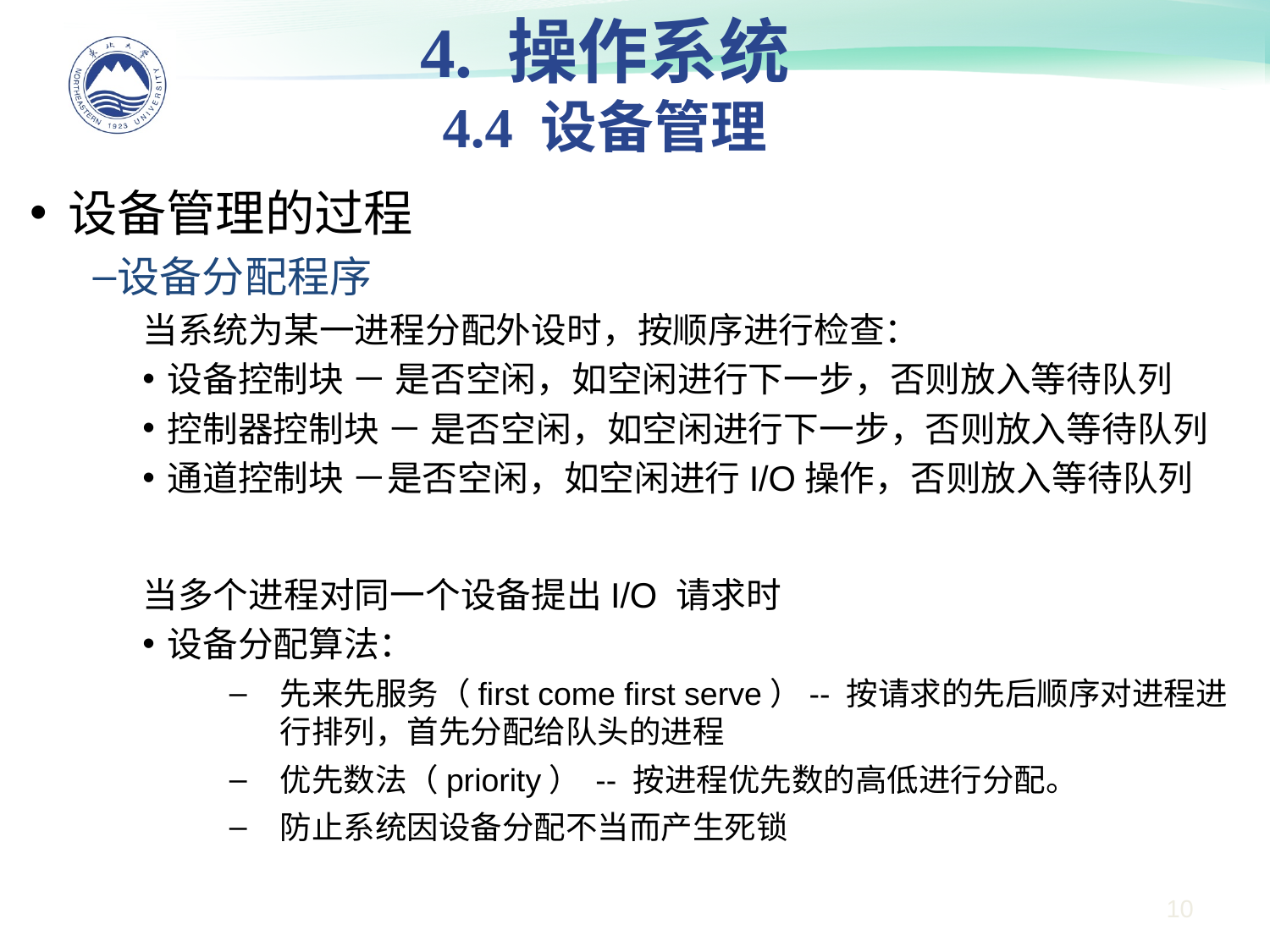

4. 操作系统
4.4 设备管理
设备管理的过程
设备分配程序
当系统为某一进程分配外设时，按顺序进行检查：
设备控制块 － 是否空闲，如空闲进行下一步，否则放入等待队列
控制器控制块 － 是否空闲，如空闲进行下一步，否则放入等待队列
通道控制块 －是否空闲，如空闲进行I/O操作，否则放入等待队列

当多个进程对同一个设备提出I/O 请求时
设备分配算法：
先来先服务（first come first serve）-- 按请求的先后顺序对进程进行排列，首先分配给队头的进程
优先数法（priority） -- 按进程优先数的高低进行分配。
防止系统因设备分配不当而产生死锁
10